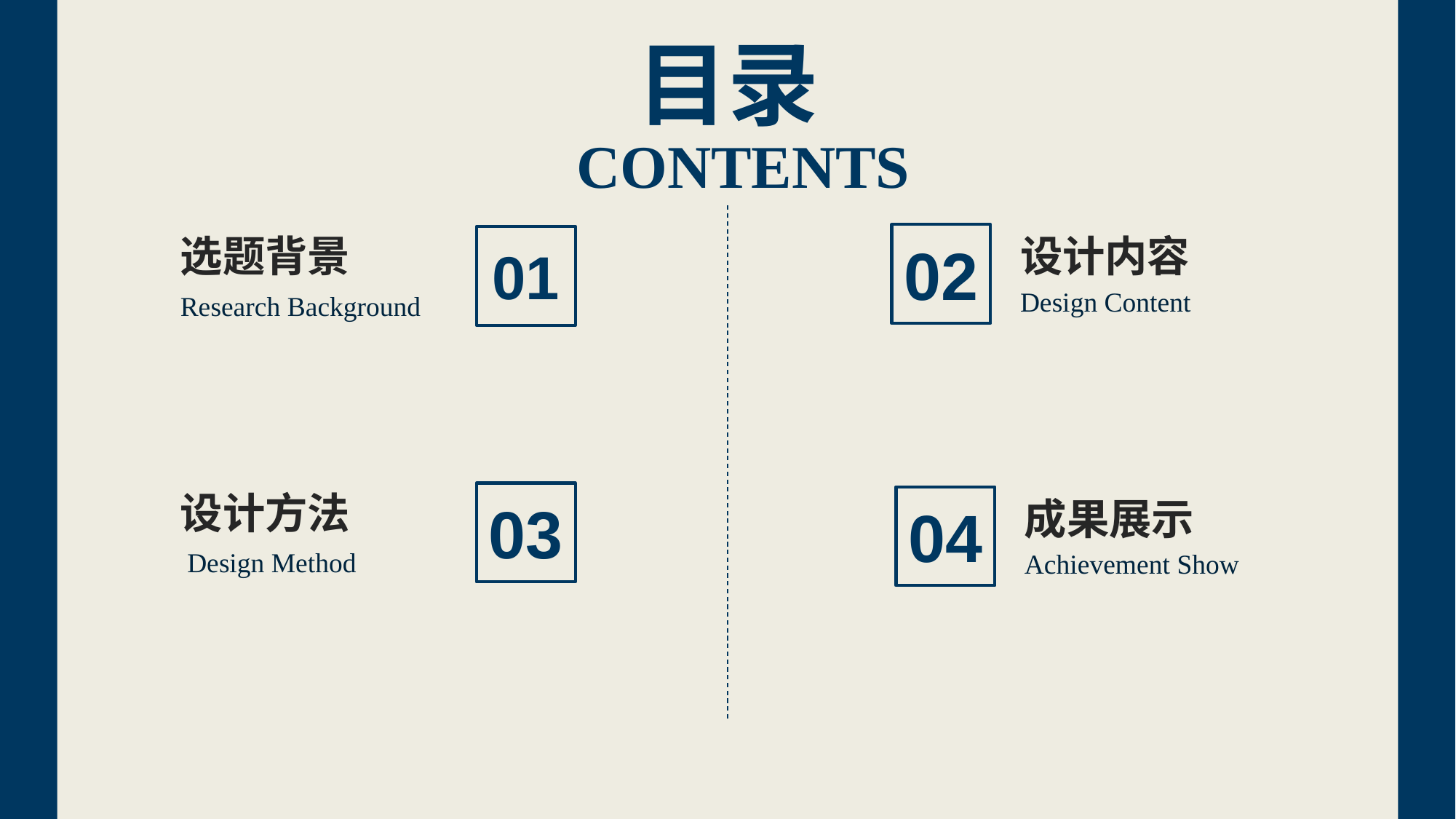

目录
CONTENTS
选题背景
Research Background

01
设计内容
Design Content

02
设计方法
 Design Method

03
成果展示
Achievement Show

04
2